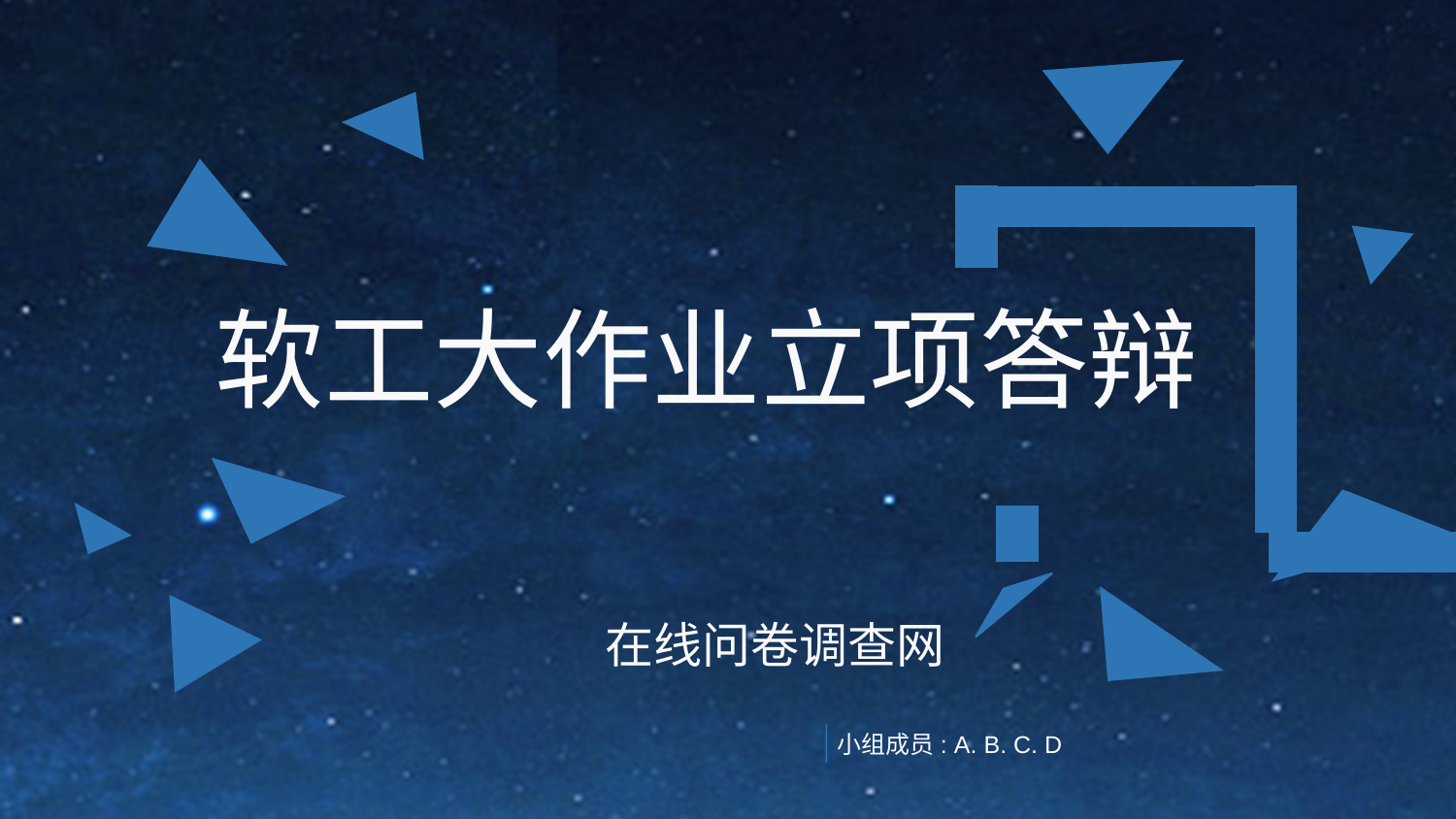

软工大作业立项答辩

在线问卷调查网

小组成员: A. B. C. D